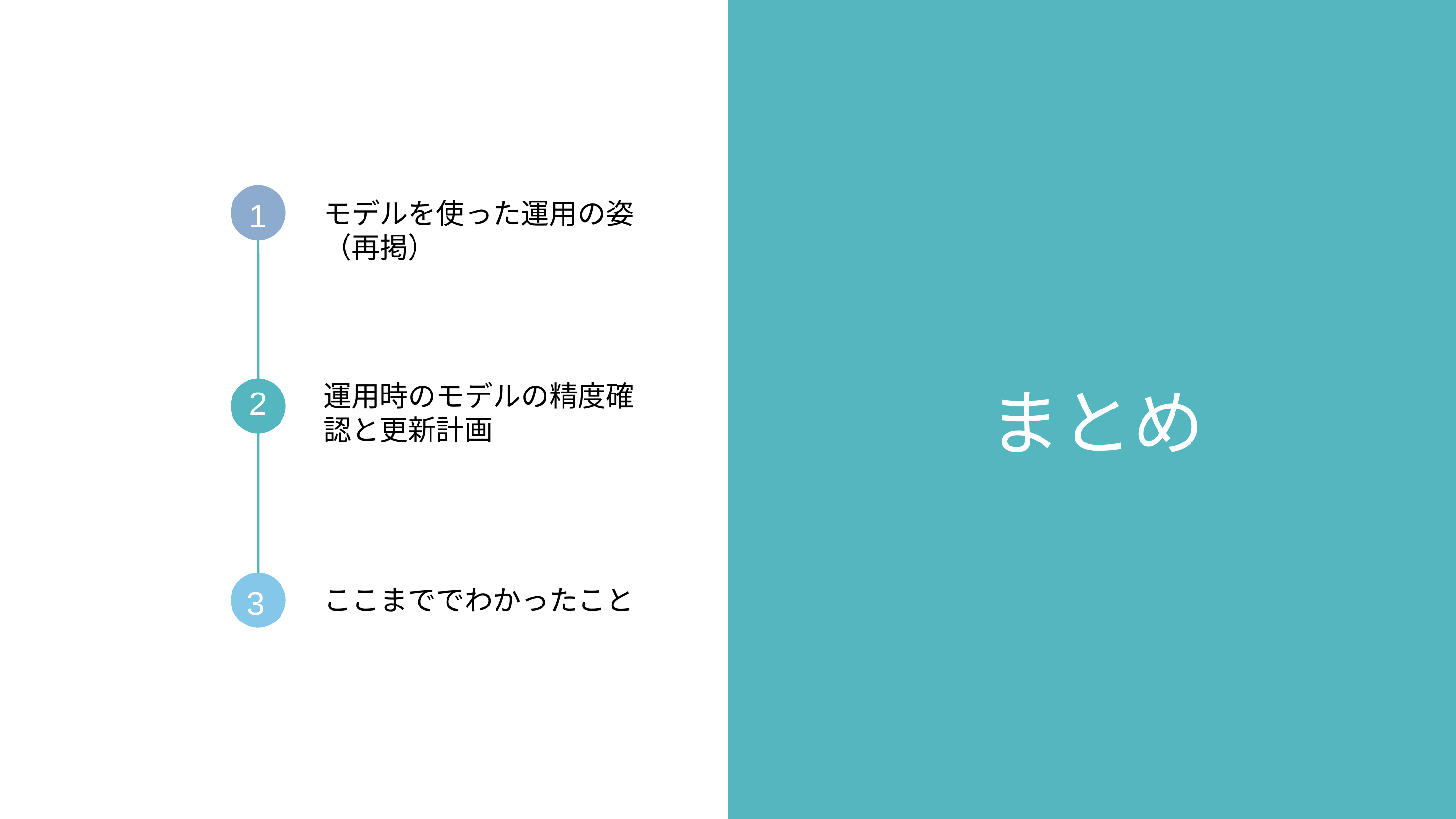

1
モデルを使った運用の姿（再掲）
まとめ
運用時のモデルの精度確認と更新計画

2

ここまででわかったこと
3
17